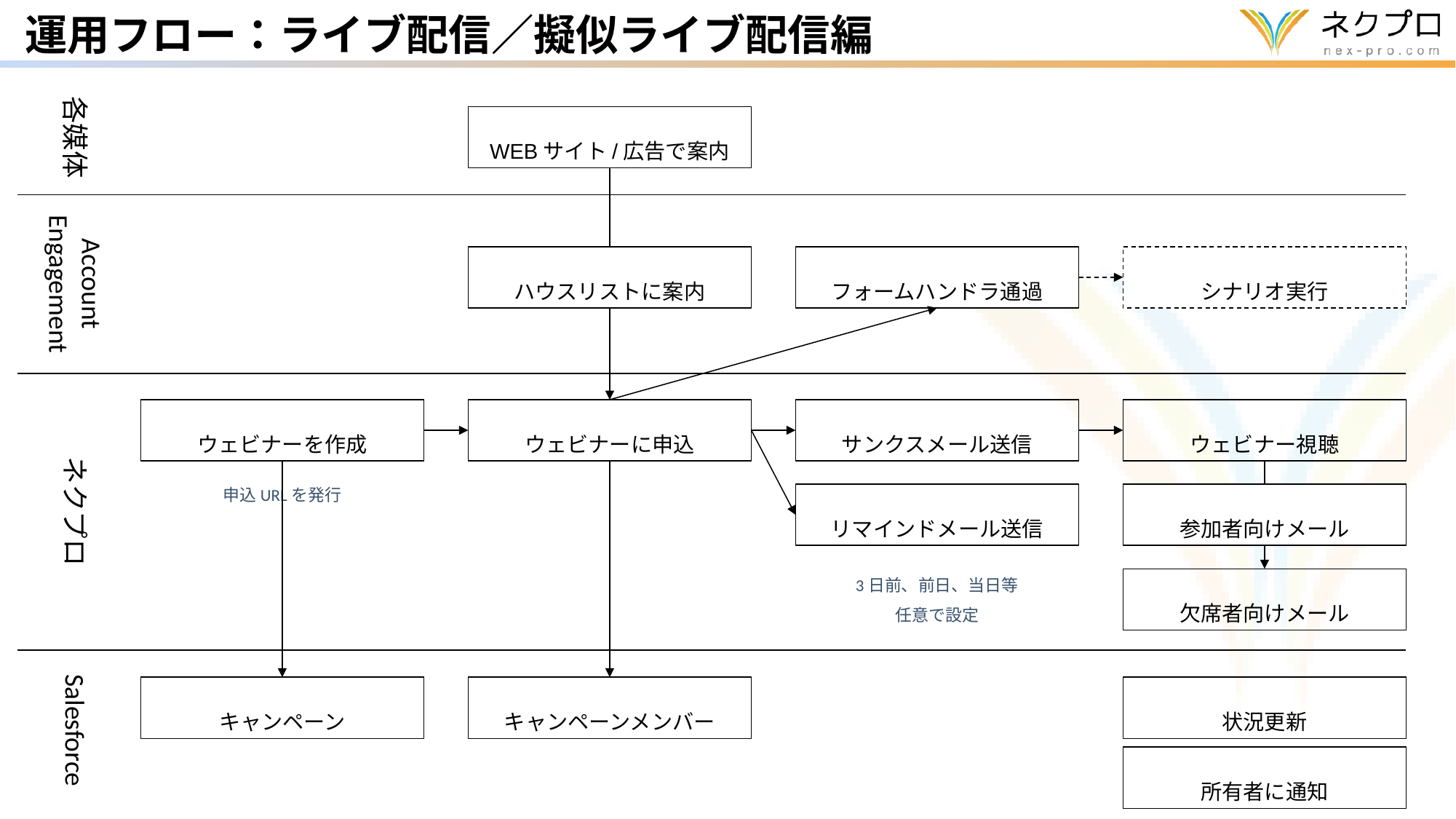

運用フロー：ライブ配信／擬似ライブ配信編
WEBサイト/広告で案内
各媒体
Account
Engagement
ハウスリストに案内
フォームハンドラ通過
シナリオ実行
ウェビナーを作成
ウェビナーに申込
サンクスメール送信
ウェビナー視聴
申込URLを発行
参加者向けメール
リマインドメール送信
ネクプロ
3日前、前日、当日等
任意で設定
欠席者向けメール
キャンペーン
キャンペーンメンバー
状況更新
Salesforce
所有者に通知